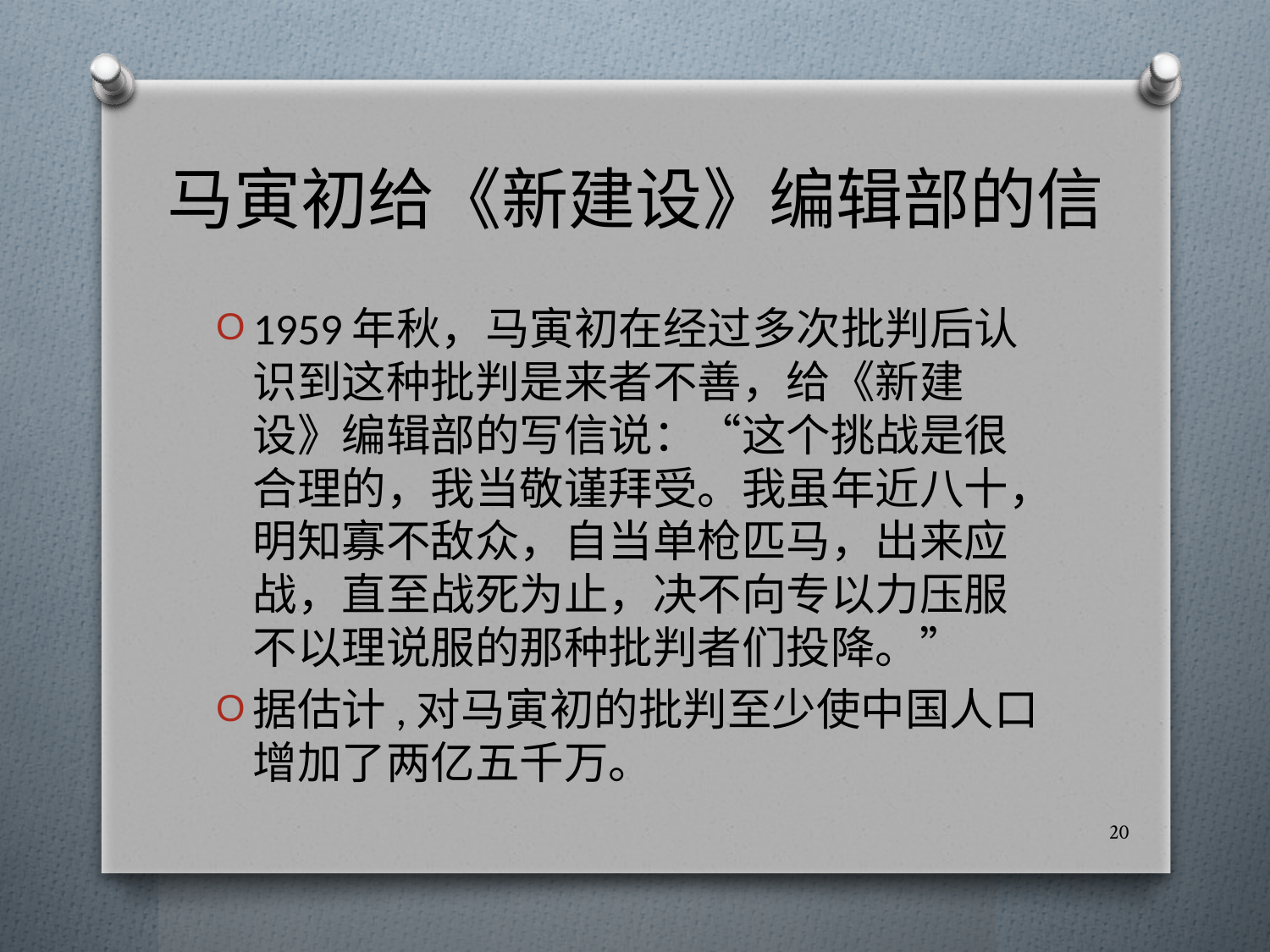

# 马寅初给《新建设》编辑部的信
1959年秋，马寅初在经过多次批判后认识到这种批判是来者不善，给《新建设》编辑部的写信说：“这个挑战是很合理的，我当敬谨拜受。我虽年近八十，明知寡不敌众，自当单枪匹马，出来应战，直至战死为止，决不向专以力压服不以理说服的那种批判者们投降。”
据估计,对马寅初的批判至少使中国人口增加了两亿五千万。
20